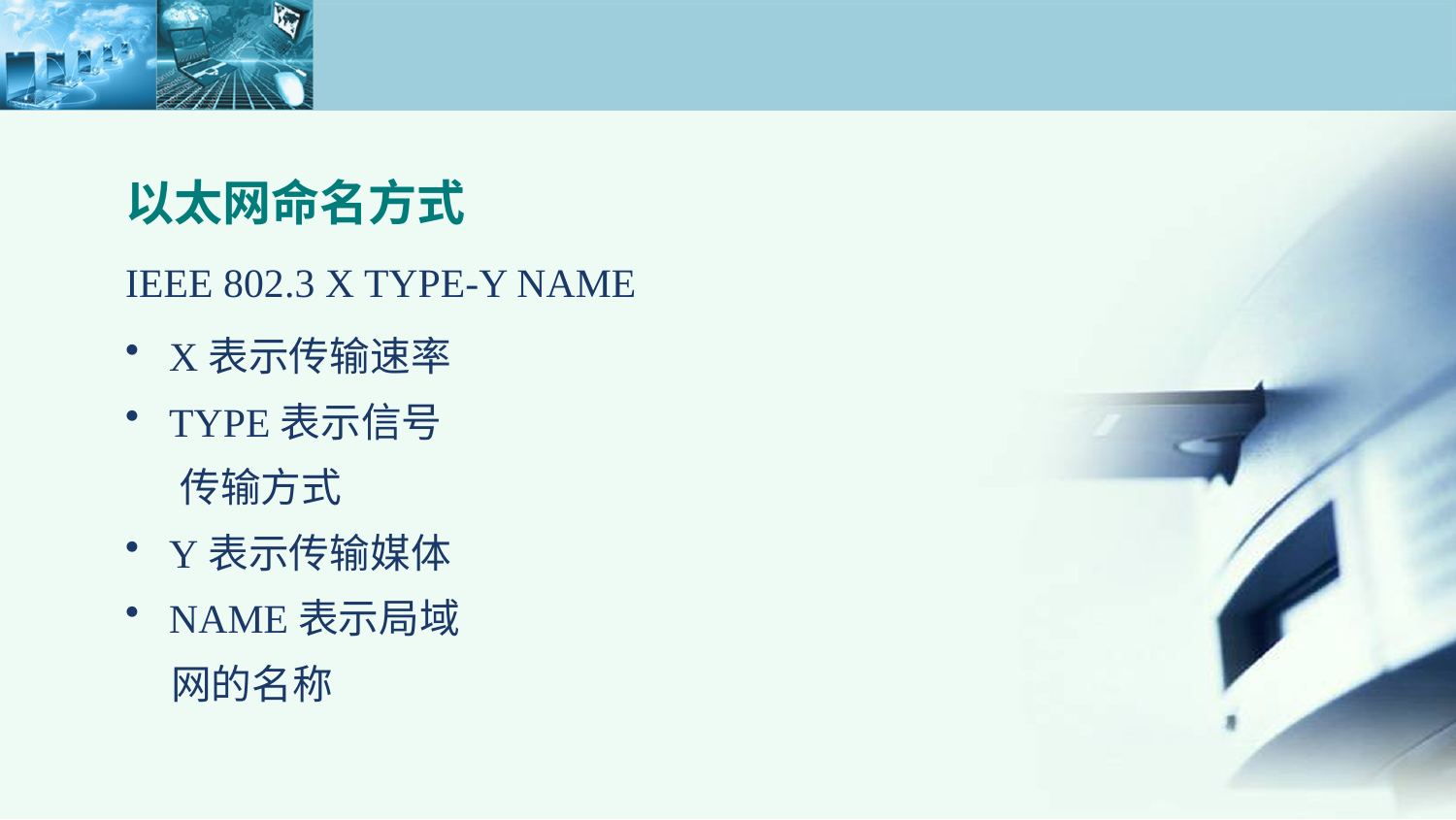

以太网命名方式
IEEE 802.3 X TYPE-Y NAME
X表示传输速率
TYPE表示信号
     传输方式
Y表示传输媒体
NAME表示局域
    网的名称